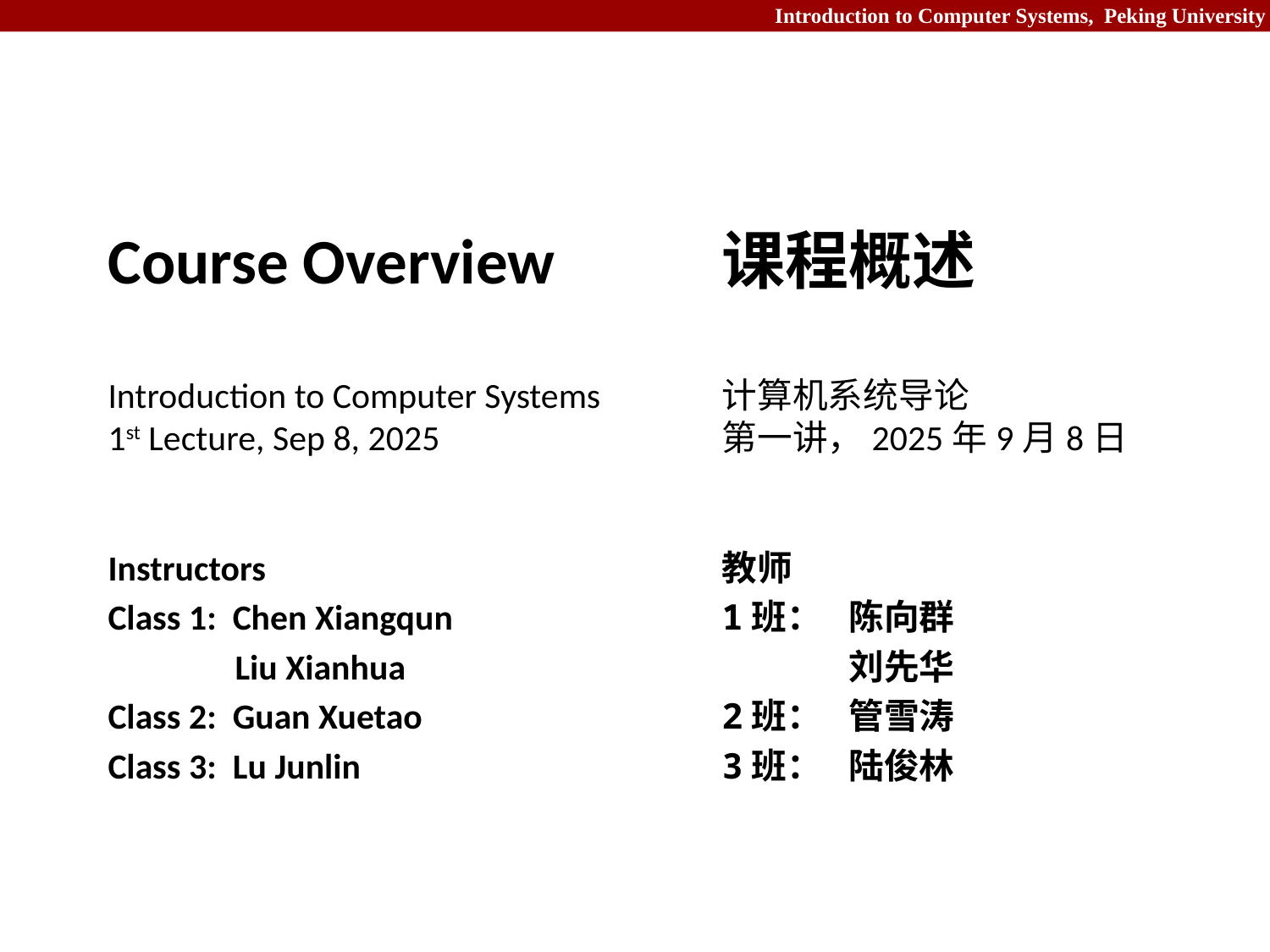

# Course Overview Introduction to Computer Systems 1st Lecture, Sep 8, 2025
课程概述
计算机系统导论
第一讲，2025年9月8日
Instructors
Class 1:  Chen Xiangqun
	Liu Xianhua
Class 2:  Guan Xuetao
Class 3:  Lu Junlin
教师
1班：	陈向群
	刘先华
2班：	管雪涛
3班：	陆俊林